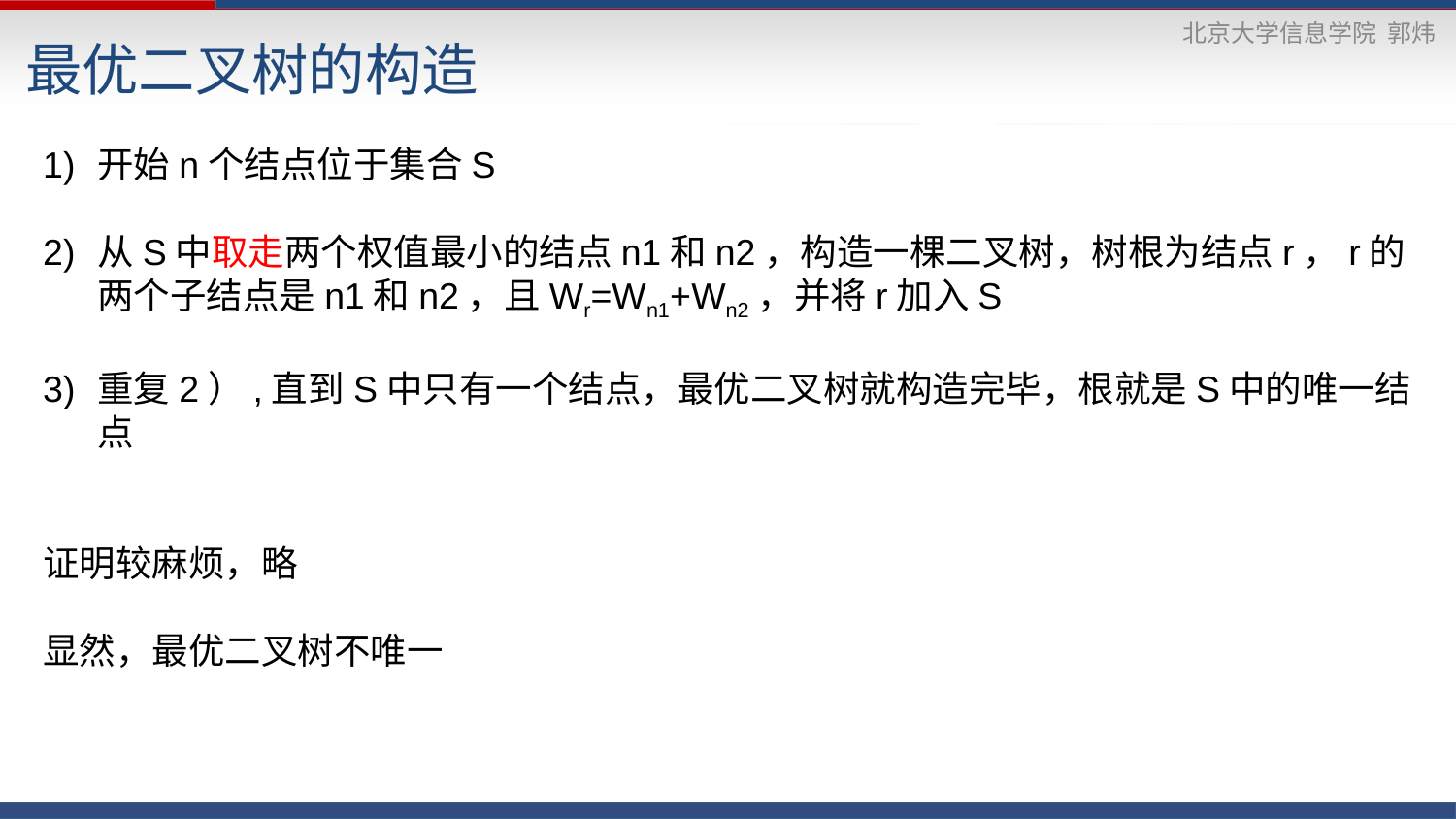

最优二叉树的构造
开始n个结点位于集合S

从S中取走两个权值最小的结点n1和n2，构造一棵二叉树，树根为结点r，r的两个子结点是n1和n2，且Wr=Wn1+Wn2，并将r加入S

重复2）,直到S中只有一个结点，最优二叉树就构造完毕，根就是S中的唯一结点

证明较麻烦，略

显然，最优二叉树不唯一
43